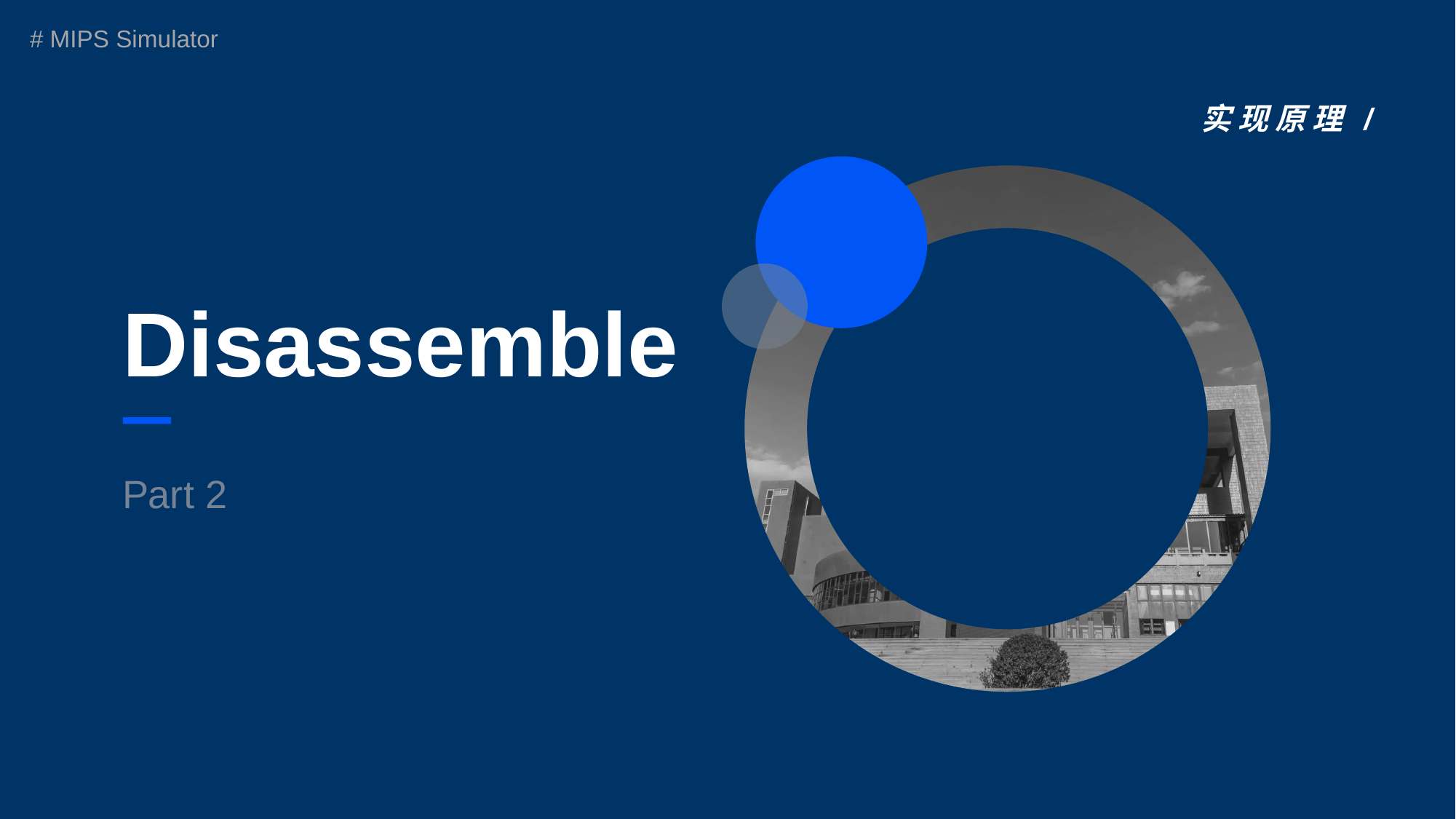

# 实 现 原 理  /

Disassemble

Part 2